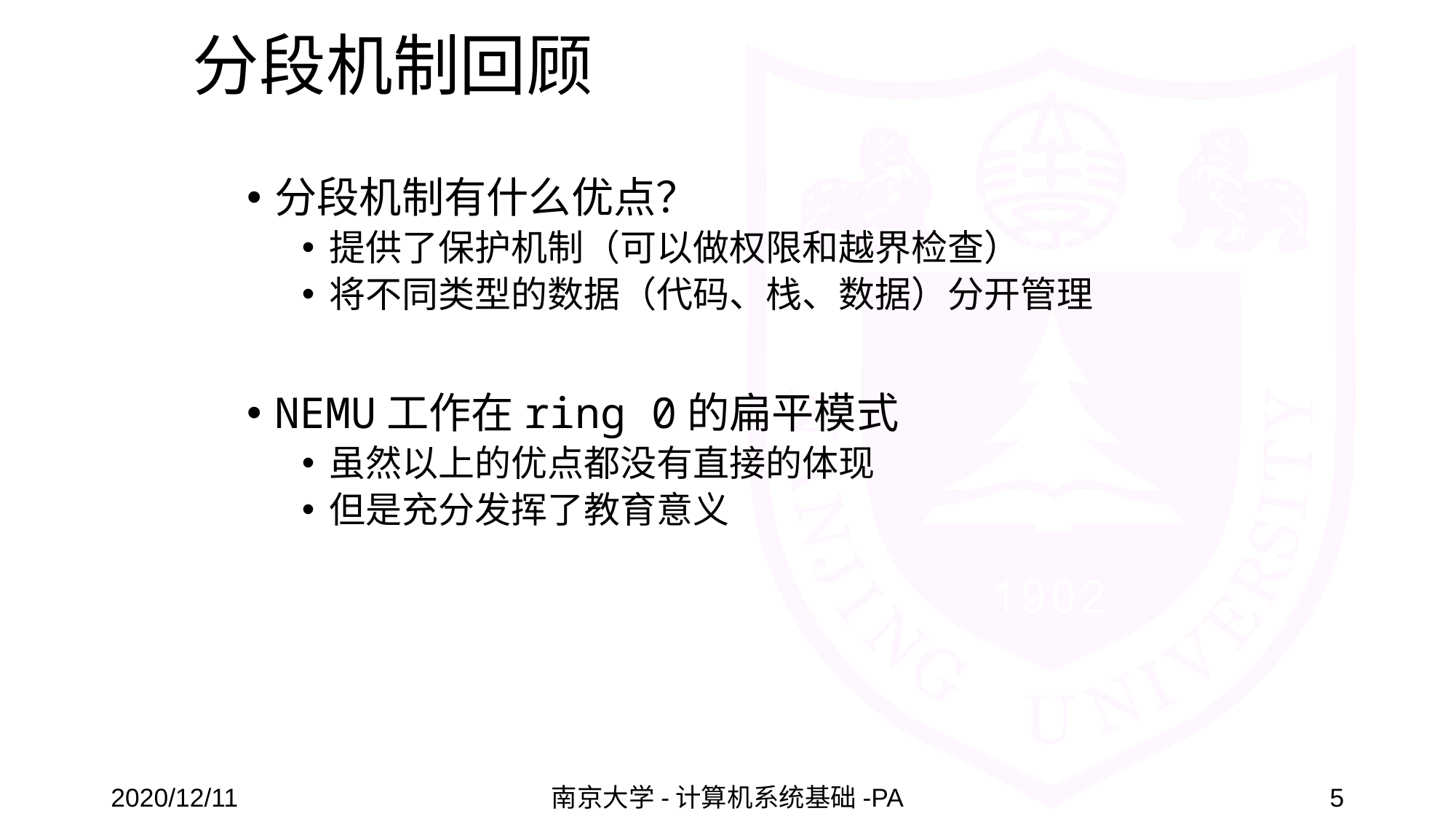

# 分段机制回顾
分段机制有什么优点？
提供了保护机制（可以做权限和越界检查）
将不同类型的数据（代码、栈、数据）分开管理

NEMU工作在ring 0的扁平模式
虽然以上的优点都没有直接的体现
但是充分发挥了教育意义
2020/12/11
南京大学-计算机系统基础-PA
5